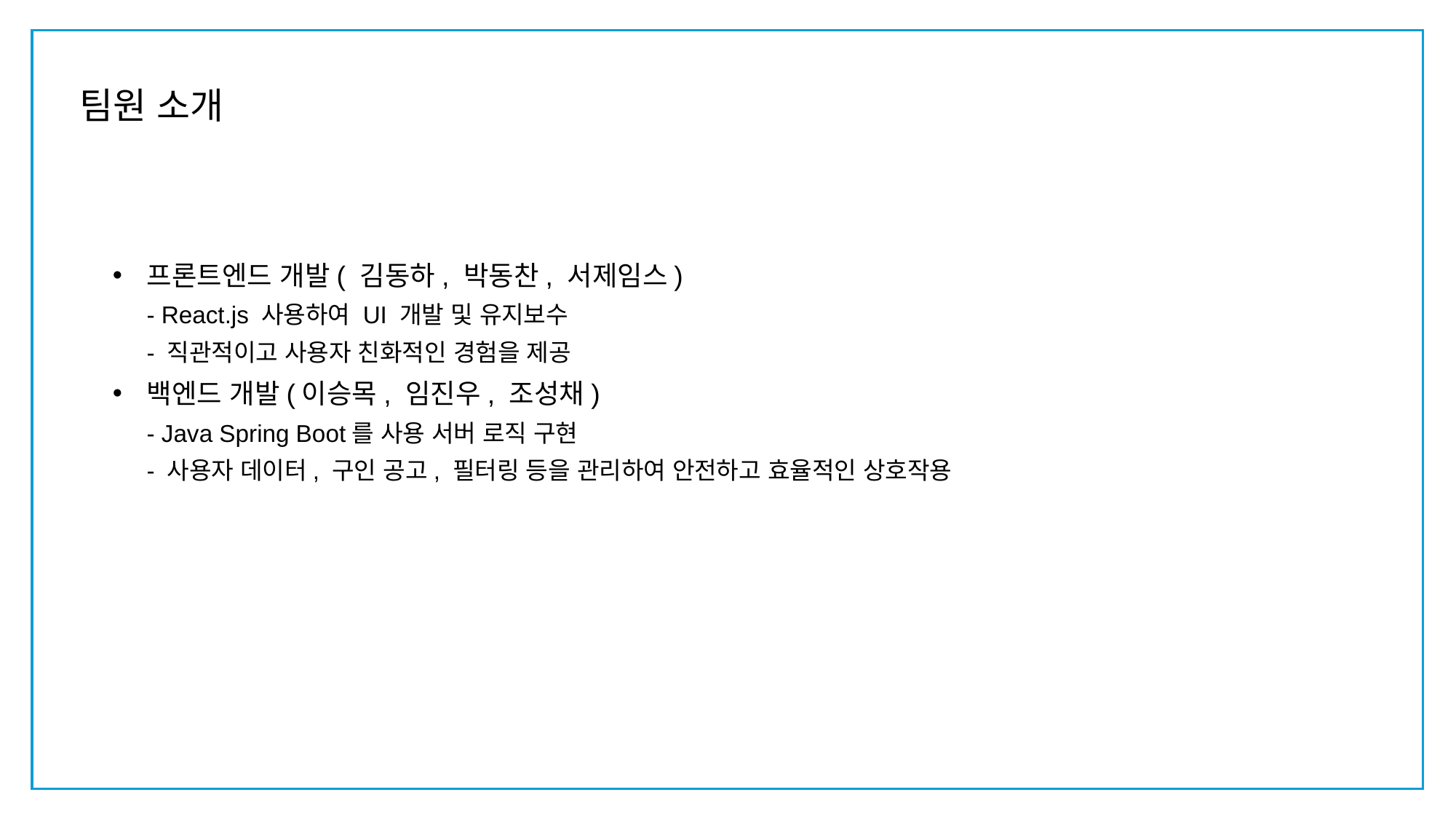

팀원 소개
프론트엔드 개발( 김동하, 박동찬, 서제임스)
- React.js 사용하여 UI 개발 및 유지보수
- 직관적이고 사용자 친화적인 경험을 제공
백엔드 개발(이승목, 임진우, 조성채)
- Java Spring Boot를 사용 서버 로직 구현
- 사용자 데이터, 구인 공고, 필터링 등을 관리하여 안전하고 효율적인 상호작용